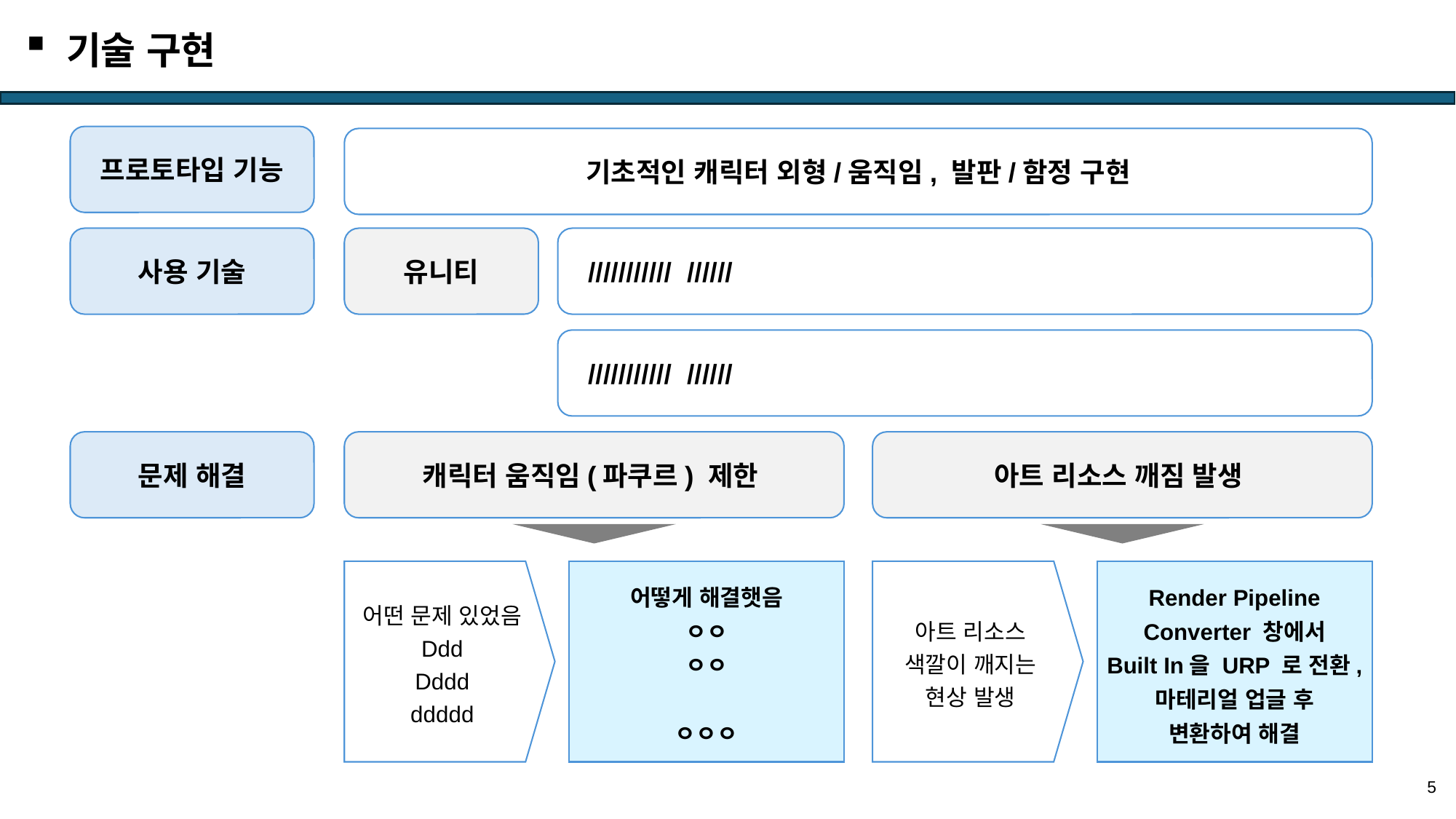

기술 구현

프로토타입 기능
기초적인 캐릭터 외형/움직임, 발판/함정 구현
사용 기술
유니티
  ///////////  //////
  ///////////  //////
문제 해결
캐릭터 움직임(파쿠르) 제한
아트 리소스 깨짐 발생

어떤 문제 있었음
Ddd
Dddd
ddddd
어떻게 해결햇음
ㅇㅇ
ㅇㅇ

ㅇㅇㅇ
아트 리소스
색깔이 깨지는
현상 발생
Render Pipeline
Converter 창에서
Built In을 URP 로 전환,
마테리얼 업글 후
변환하여 해결
5